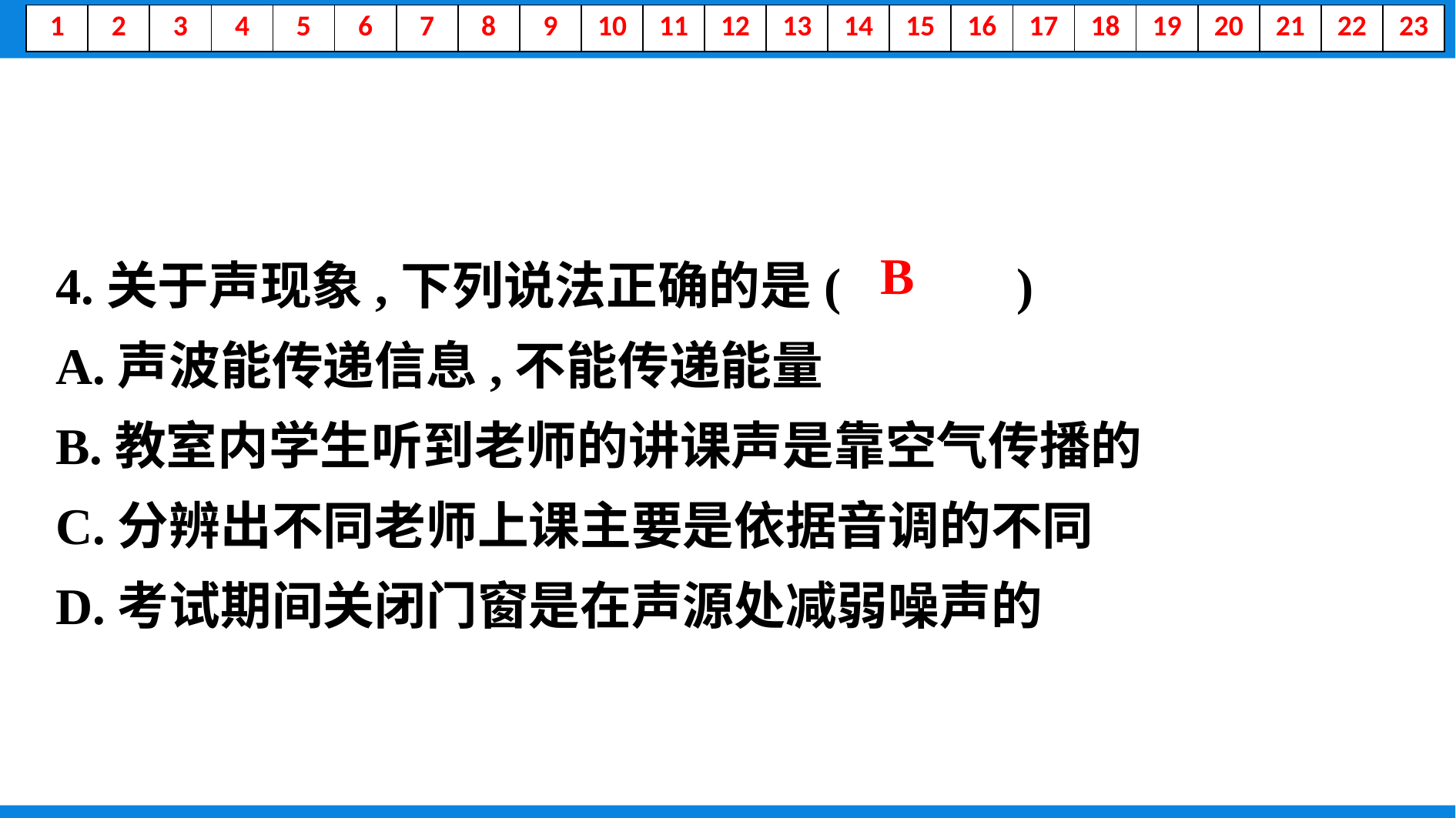

4.关于声现象,下列说法正确的是( 　   　)
A.声波能传递信息,不能传递能量
B.教室内学生听到老师的讲课声是靠空气传播的
C.分辨出不同老师上课主要是依据音调的不同
D.考试期间关闭门窗是在声源处减弱噪声的
 　B